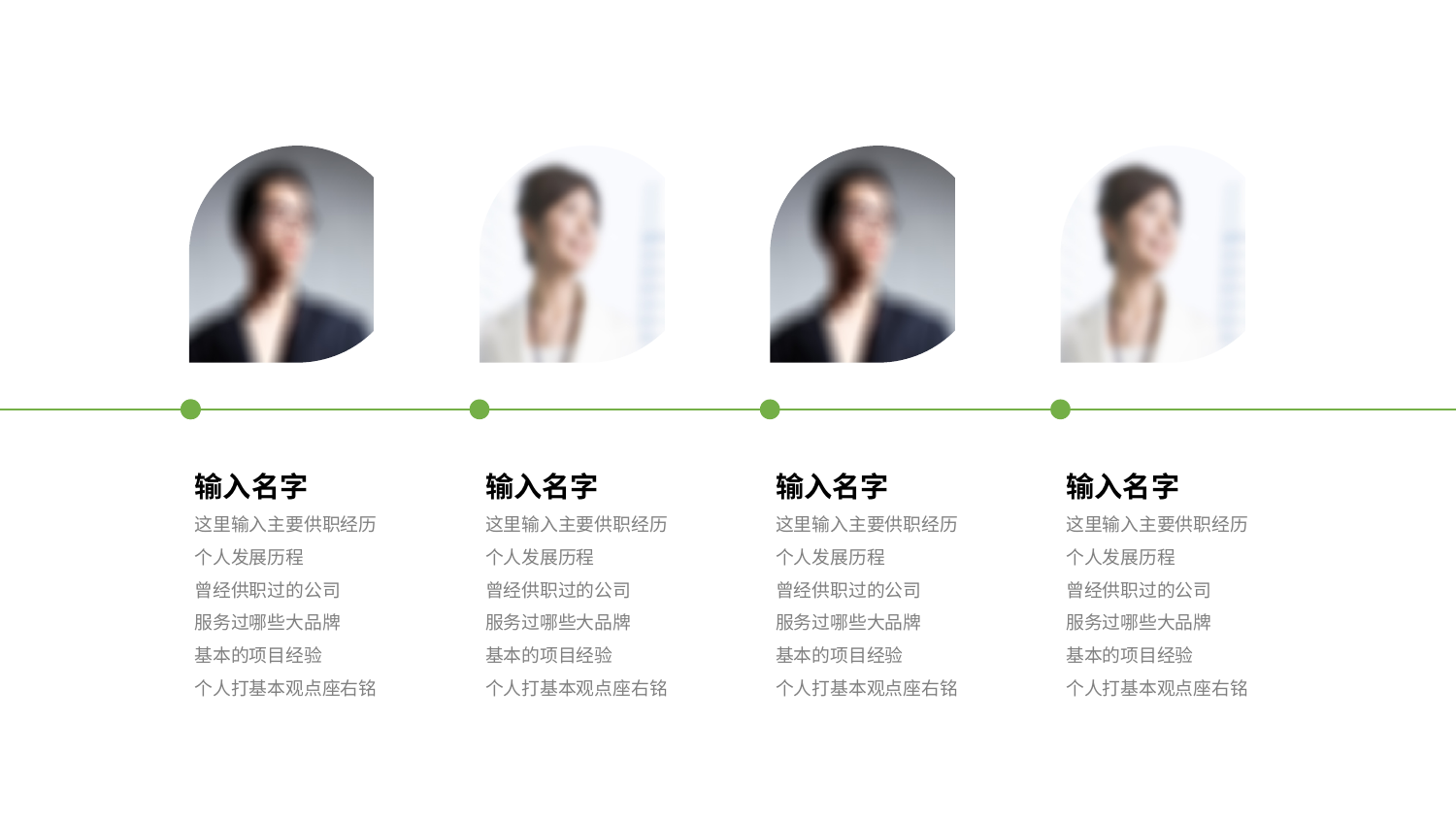

输入名字
这里输入主要供职经历
个人发展历程
曾经供职过的公司
服务过哪些大品牌
基本的项目经验
个人打基本观点座右铭
输入名字
这里输入主要供职经历
个人发展历程
曾经供职过的公司
服务过哪些大品牌
基本的项目经验
个人打基本观点座右铭
输入名字
这里输入主要供职经历
个人发展历程
曾经供职过的公司
服务过哪些大品牌
基本的项目经验
个人打基本观点座右铭
输入名字
这里输入主要供职经历
个人发展历程
曾经供职过的公司
服务过哪些大品牌
基本的项目经验
个人打基本观点座右铭